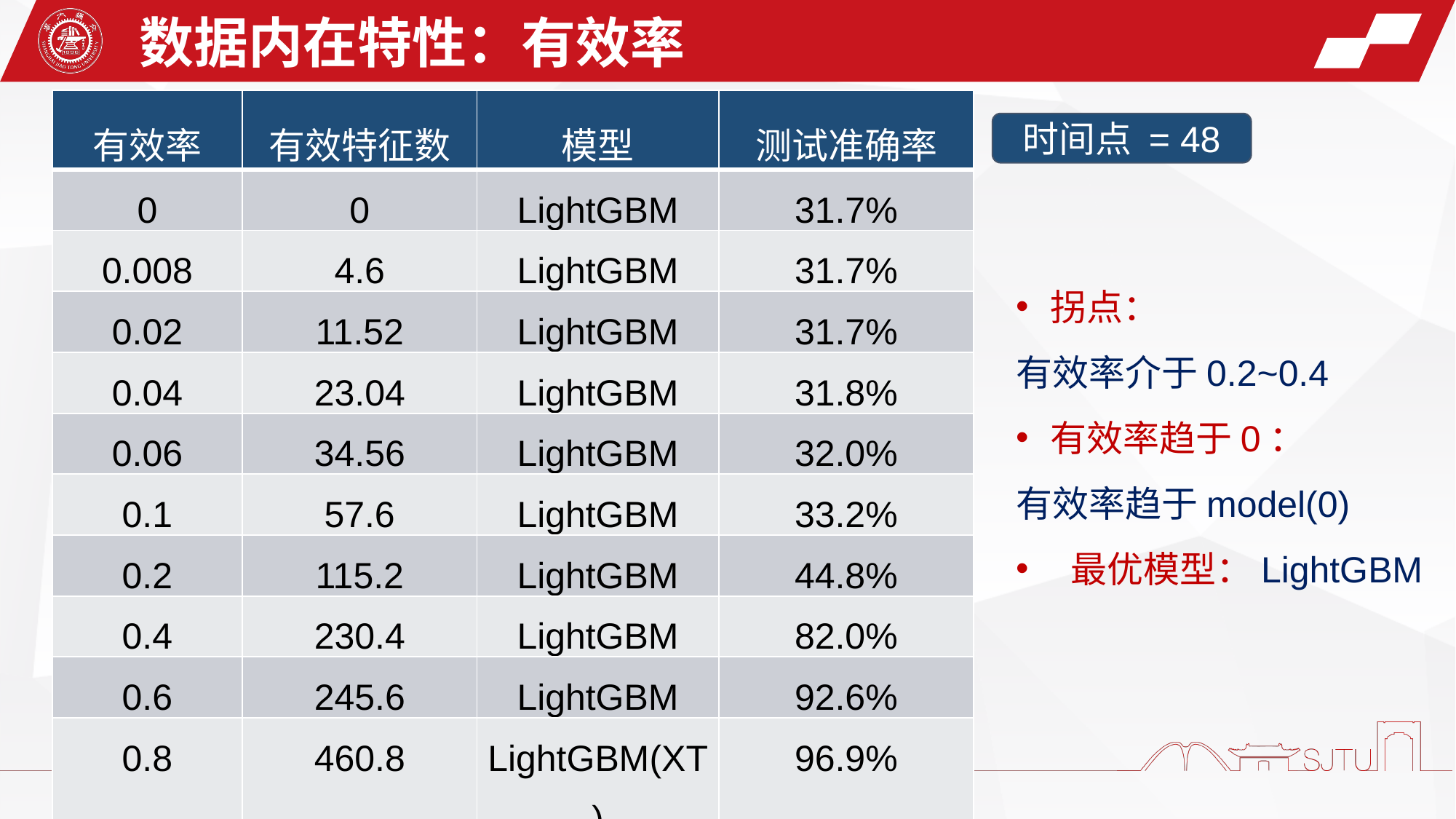

数据内在特性：有效率
| 有效率 | 有效特征数 | 模型 | 测试准确率 |
| --- | --- | --- | --- |
| 0 | 0 | LightGBM | 31.7% |
| 0.008 | 4.6 | LightGBM | 31.7% |
| 0.02 | 11.52 | LightGBM | 31.7% |
| 0.04 | 23.04 | LightGBM | 31.8% |
| 0.06 | 34.56 | LightGBM | 32.0% |
| 0.1 | 57.6 | LightGBM | 33.2% |
| 0.2 | 115.2 | LightGBM | 44.8% |
| 0.4 | 230.4 | LightGBM | 82.0% |
| 0.6 | 245.6 | LightGBM | 92.6% |
| 0.8 | 460.8 | LightGBM(XT) | 96.9% |
| 1.0 | 576 | LightGBM(XT) | 97.8% |
时间点 = 48
拐点：
有效率介于0.2~0.4
有效率趋于0：
有效率趋于model(0)
最优模型：LightGBM